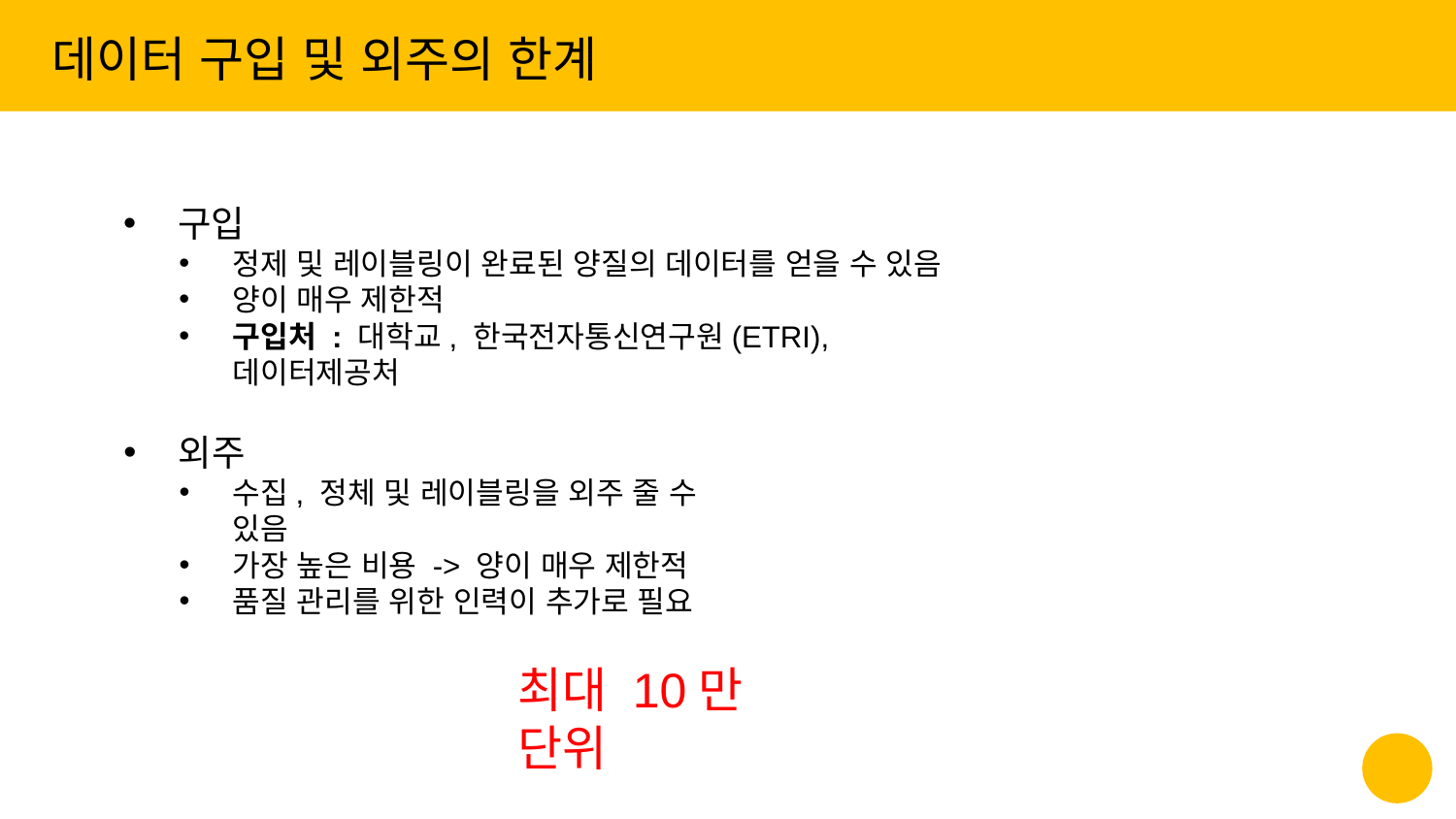

데이터 구입 및 외주의 한계
구입
정제 및 레이블링이 완료된 양질의 데이터를 얻을 수 있음
양이 매우 제한적
구입처 : 대학교, 한국전자통신연구원(ETRI), 데이터제공처
외주
수집, 정체 및 레이블링을 외주 줄 수 있음
가장 높은 비용 -> 양이 매우 제한적
품질 관리를 위한 인력이 추가로 필요
13
최대 10만 단위